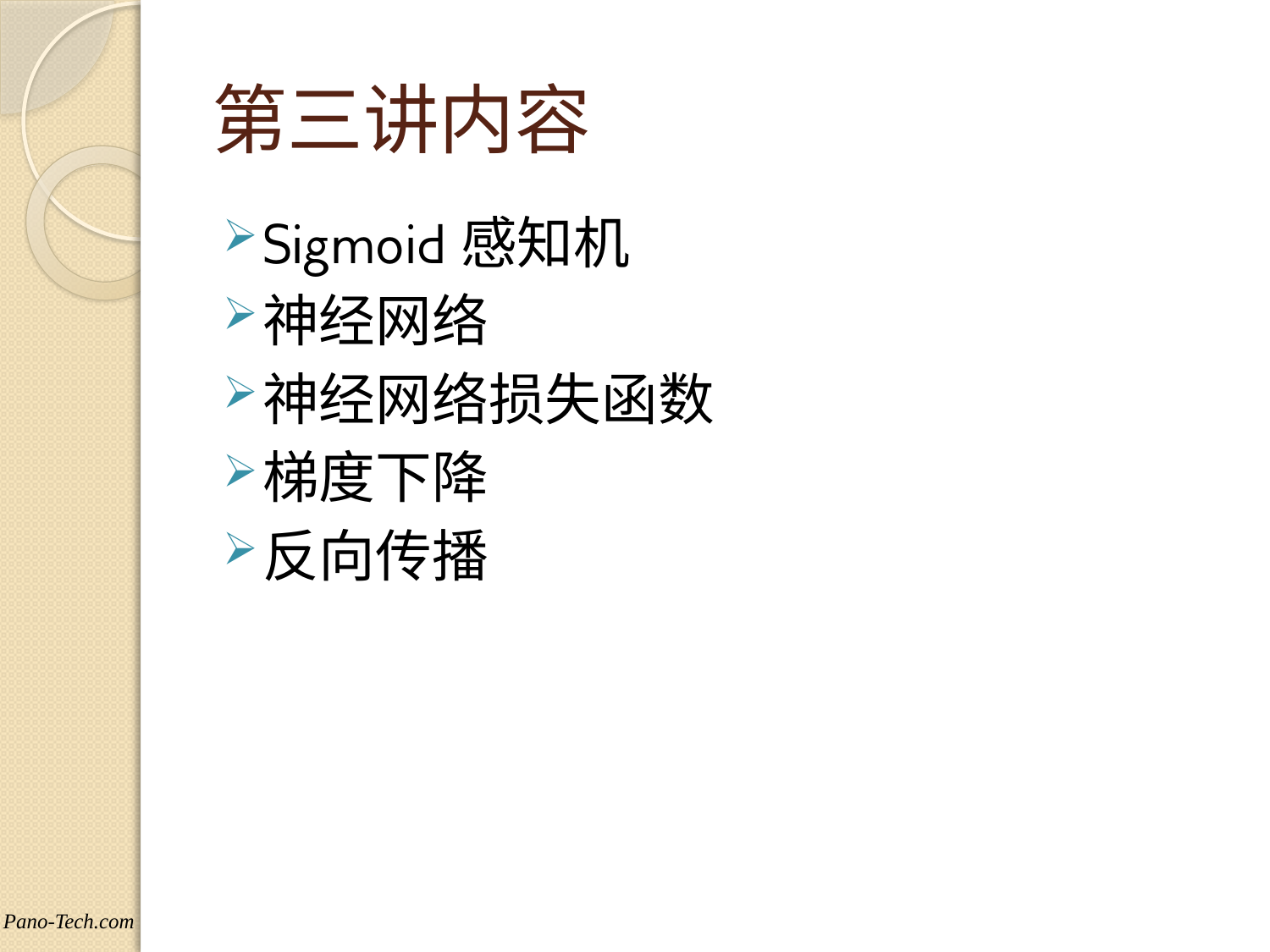

# 第三讲内容
Sigmoid感知机
神经网络
神经网络损失函数
梯度下降
反向传播

Pano-Tech.com